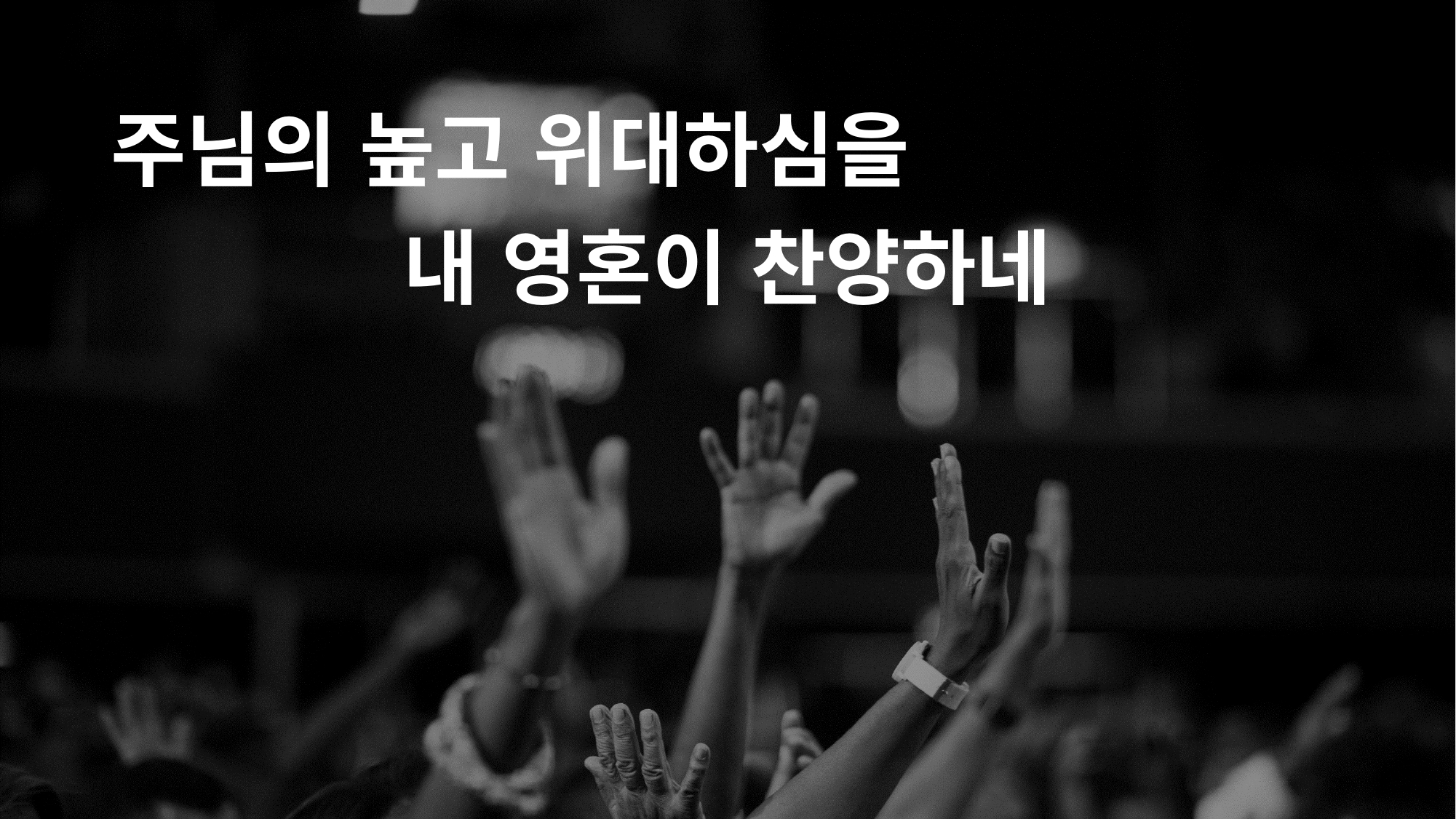

# 주님의 높고 위대하심을
내 영혼이 찬양하네